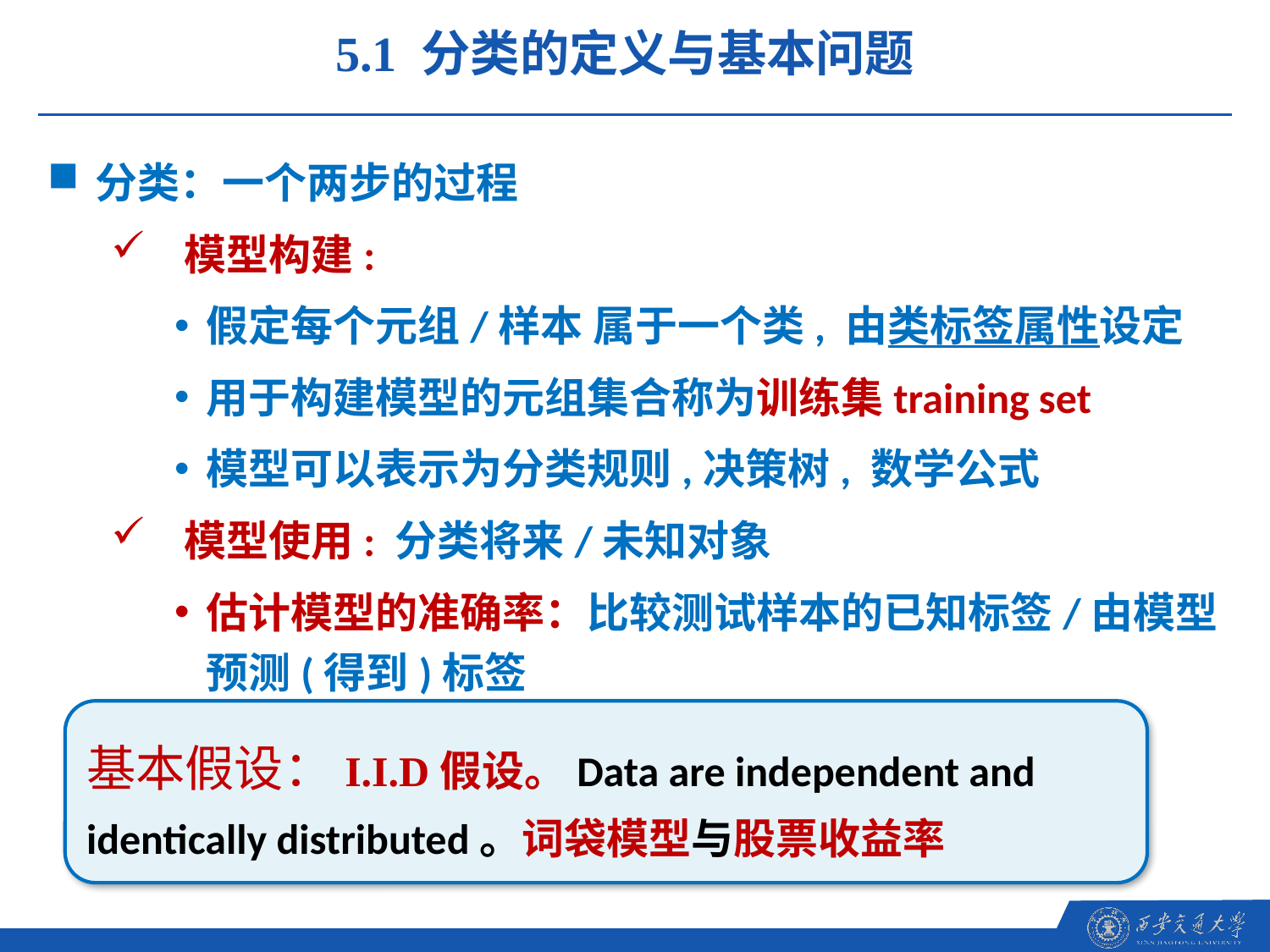

5.1 分类的定义与基本问题
分类：一个两步的过程
模型构建:
假定每个元组/样本 属于一个类, 由类标签属性设定
用于构建模型的元组集合称为训练集training set
模型可以表示为分类规则,决策树, 数学公式
模型使用: 分类将来/未知对象
估计模型的准确率：比较测试样本的已知标签/由模型预测(得到)标签

基本假设：I.I.D假设。Data are independent and identically distributed。词袋模型与股票收益率